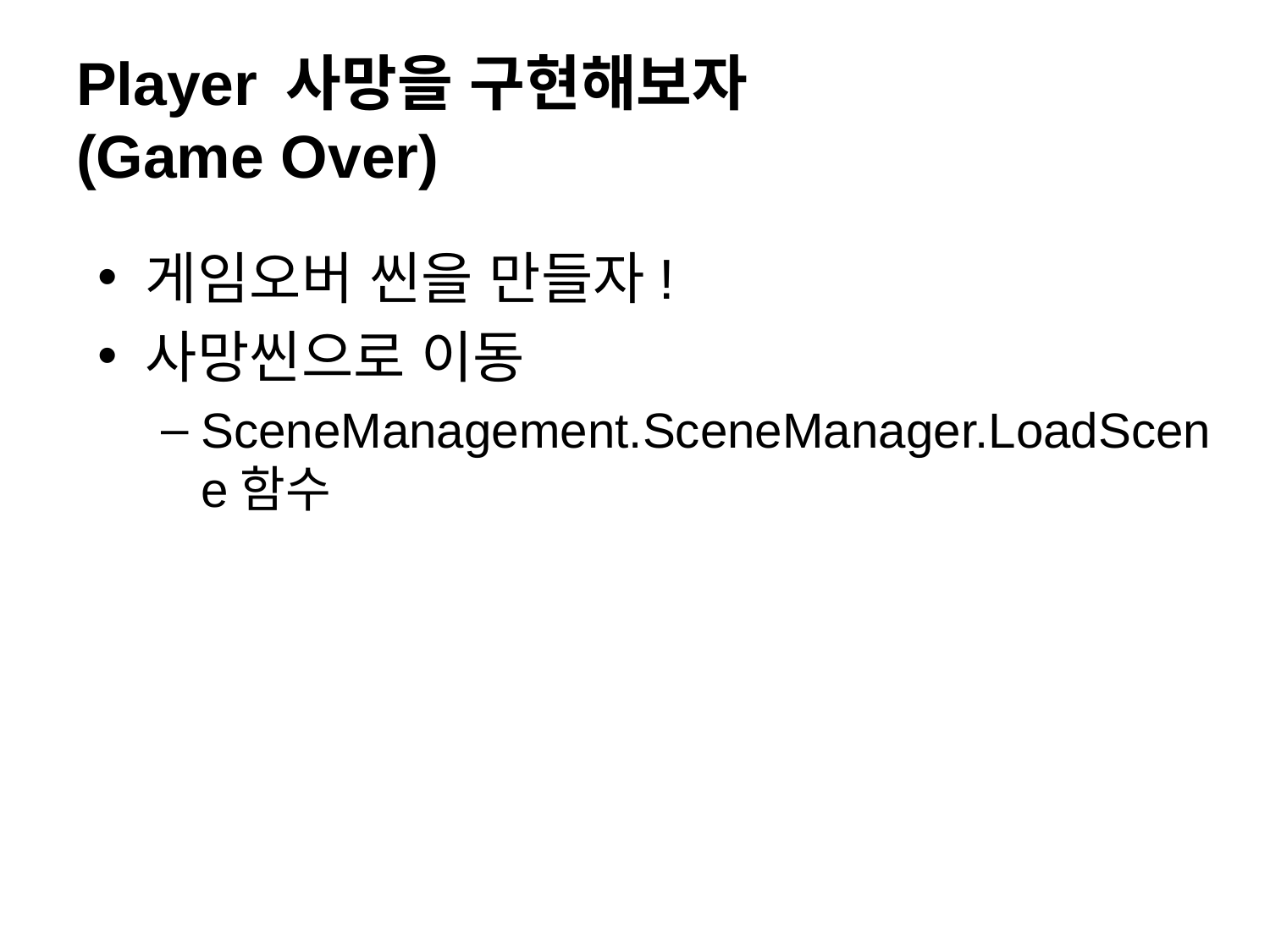

# Player 사망을 구현해보자 (Game Over)
게임오버 씬을 만들자!
사망씬으로 이동
SceneManagement.SceneManager.LoadScene함수